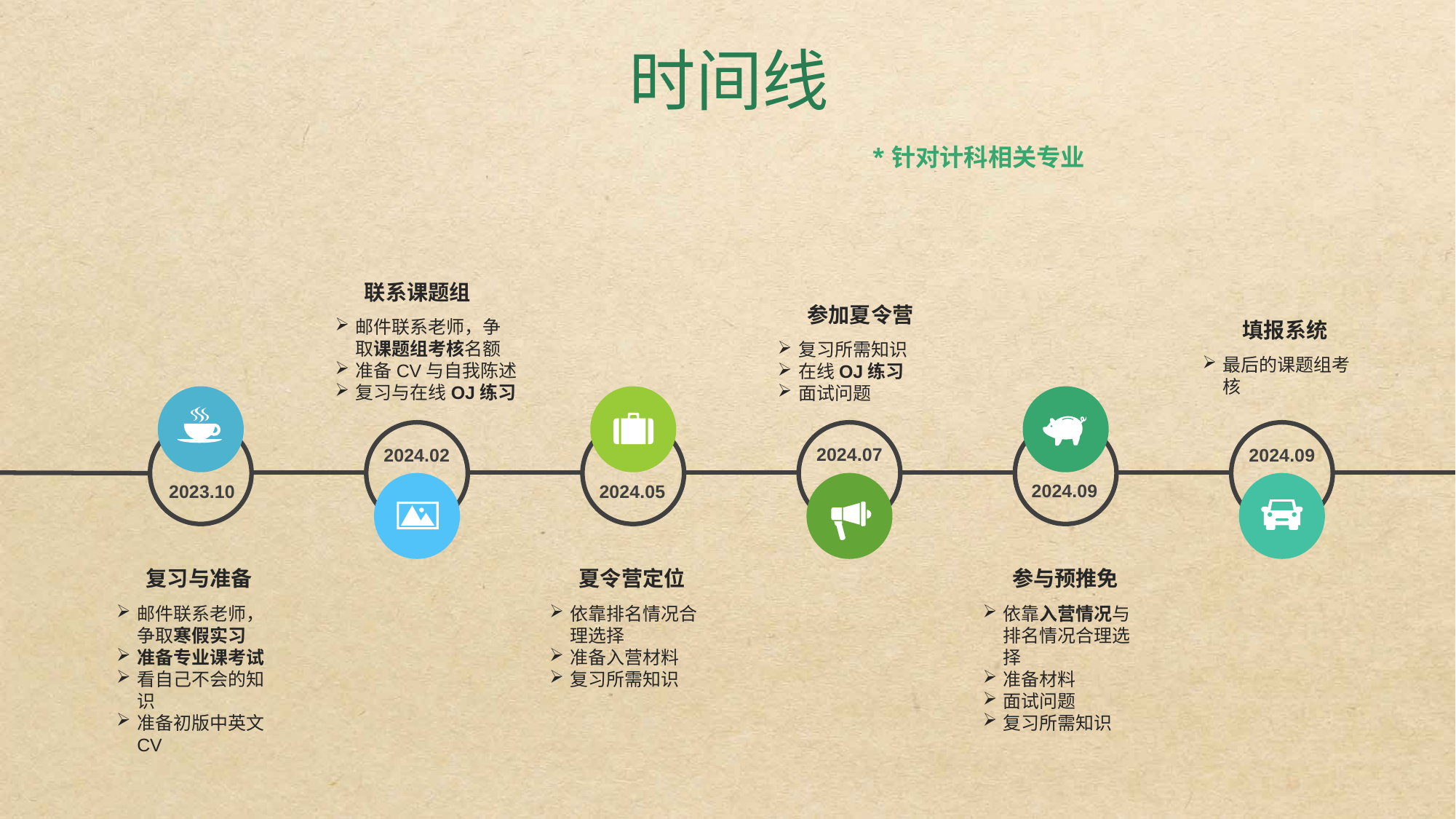

时间线
*针对计科相关专业
联系课题组
邮件联系老师，争取课题组考核名额
准备CV与自我陈述
复习与在线OJ练习
参加夏令营
复习所需知识
在线OJ练习
面试问题

填报系统
最后的课题组考核

2024.07
2024.09
2024.02

2024.09
2024.05
2023.10

复习与准备
邮件联系老师，争取寒假实习
准备专业课考试
看自己不会的知识
准备初版中英文CV

夏令营定位
依靠排名情况合理选择
准备入营材料
复习所需知识
参与预推免
依靠入营情况与排名情况合理选择
准备材料
面试问题
复习所需知识